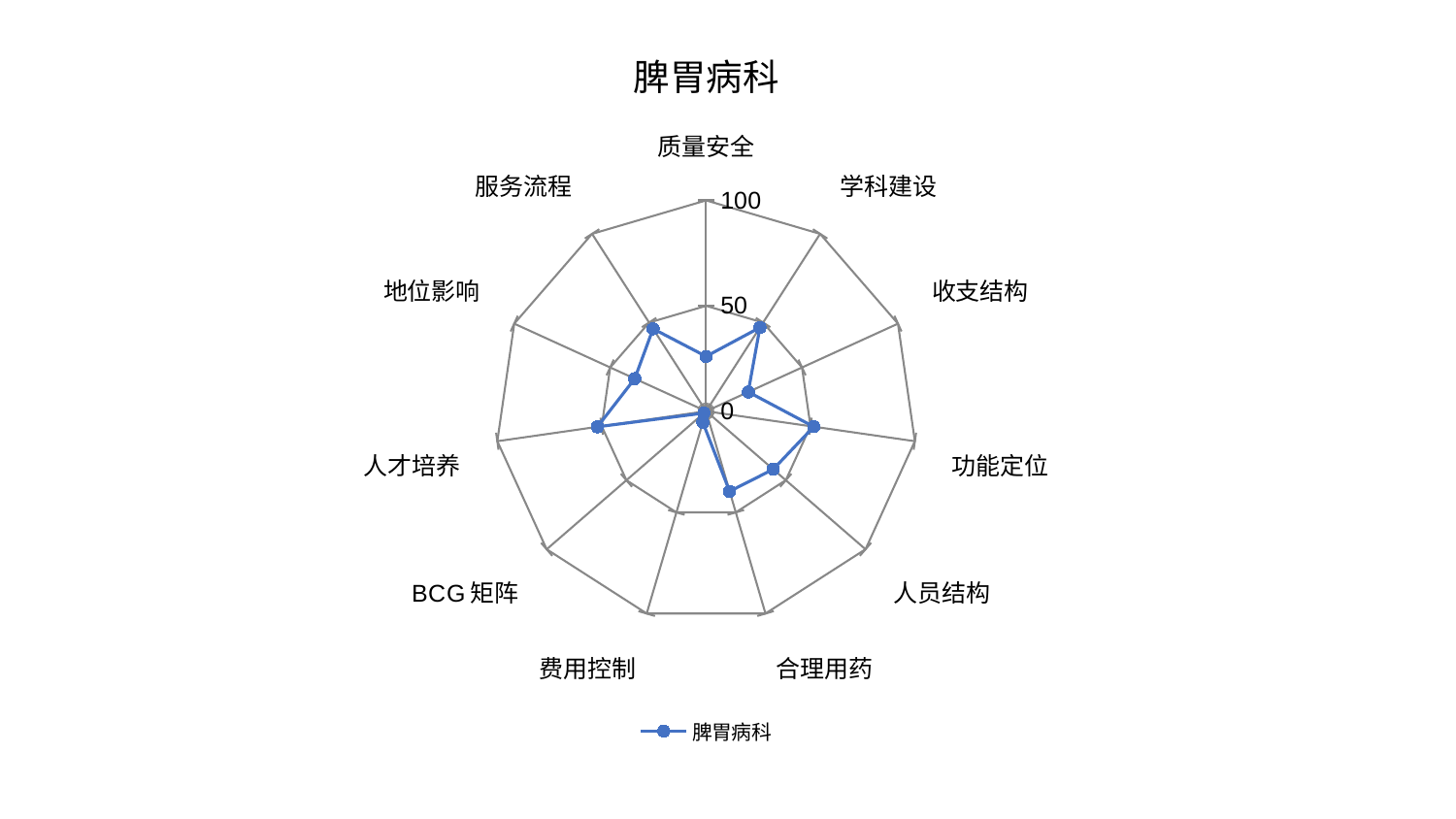

### Chart: 脾胃病科

| Category | 脾胃病科 |
|---|---|
| 质量安全 | 26.008218968948153 |
| 学科建设 | 47.20946595117803 |
| 收支结构 | 21.984591596517177 |
| 功能定位 | 51.561547605701556 |
| 人员结构 | 42.10437155861744 |
| 合理用药 | 39.606907881567594 |
| 费用控制 | 5.50166430792589 |
| BCG矩阵 | 1.3355810339087248 |
| 人才培养 | 52.056009622401405 |
| 地位影响 | 37.19976881065211 |
| 服务流程 | 46.50673346628102 |
154